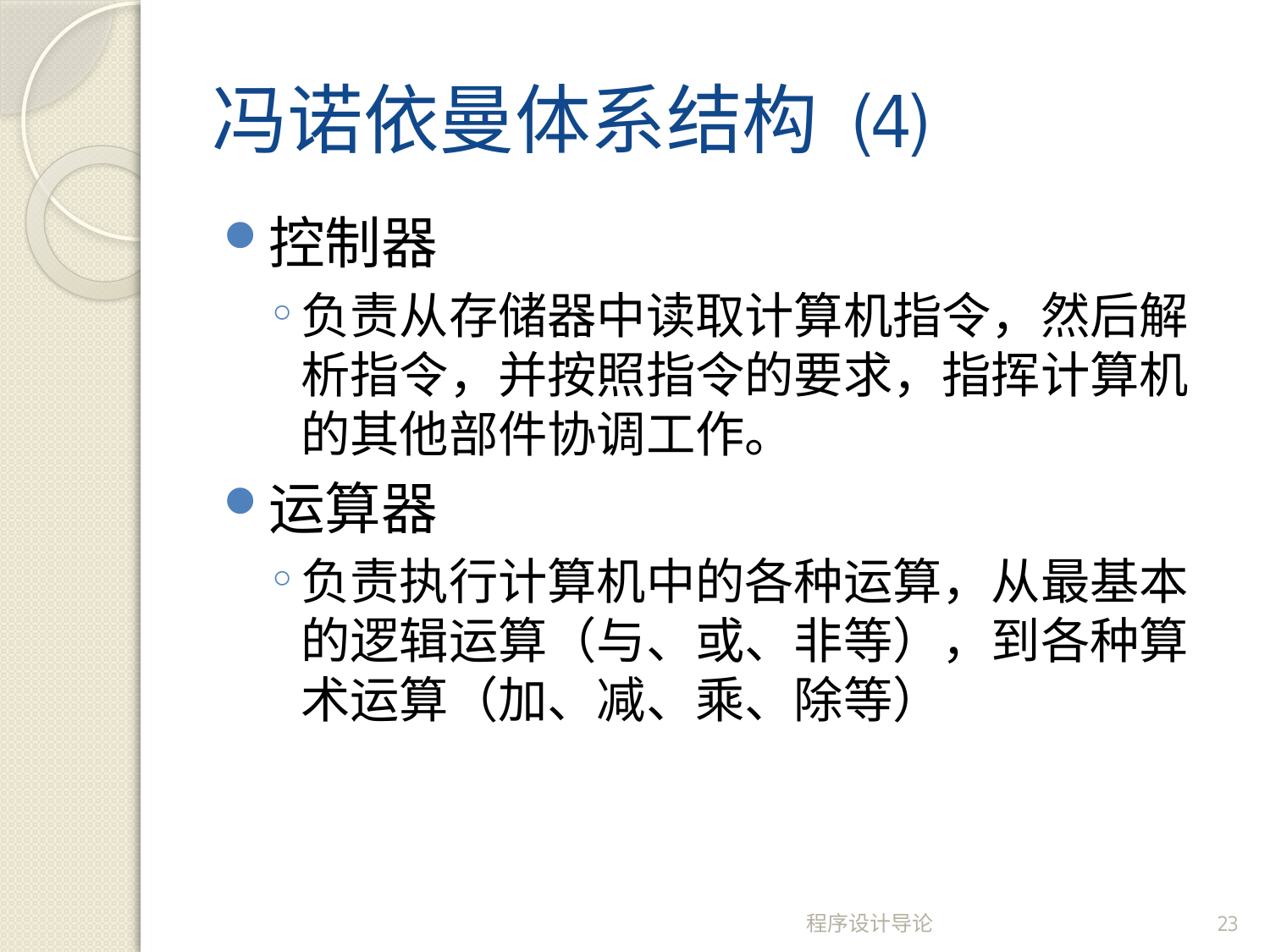

# 冯诺依曼体系结构 (4)
控制器
负责从存储器中读取计算机指令，然后解析指令，并按照指令的要求，指挥计算机的其他部件协调工作。
运算器
负责执行计算机中的各种运算，从最基本的逻辑运算（与、或、非等），到各种算术运算（加、减、乘、除等）
程序设计导论
23